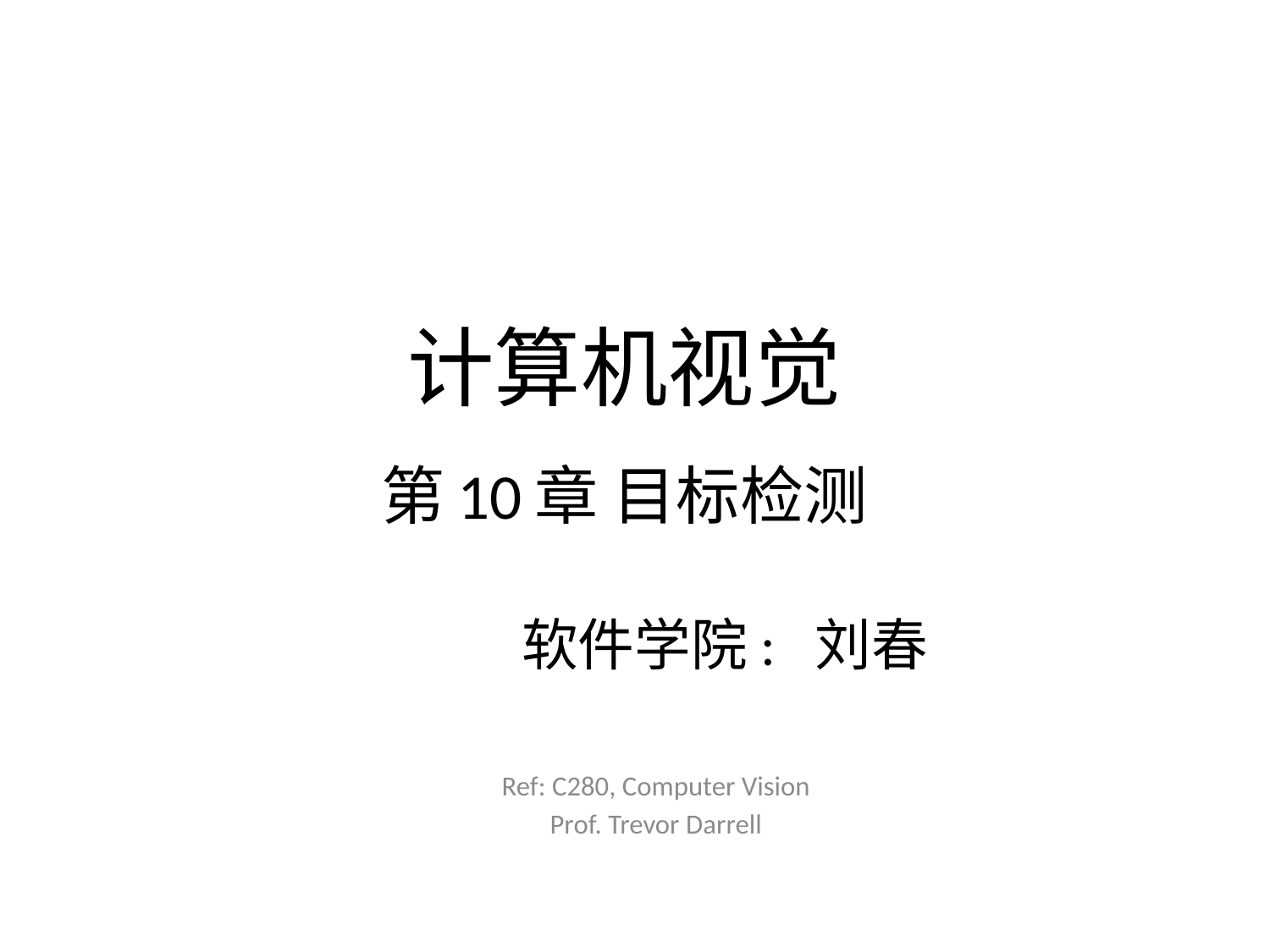

# 计算机视觉 第10章 目标检测
软件学院:  刘春

Ref: C280, Computer Vision
Prof. Trevor Darrell